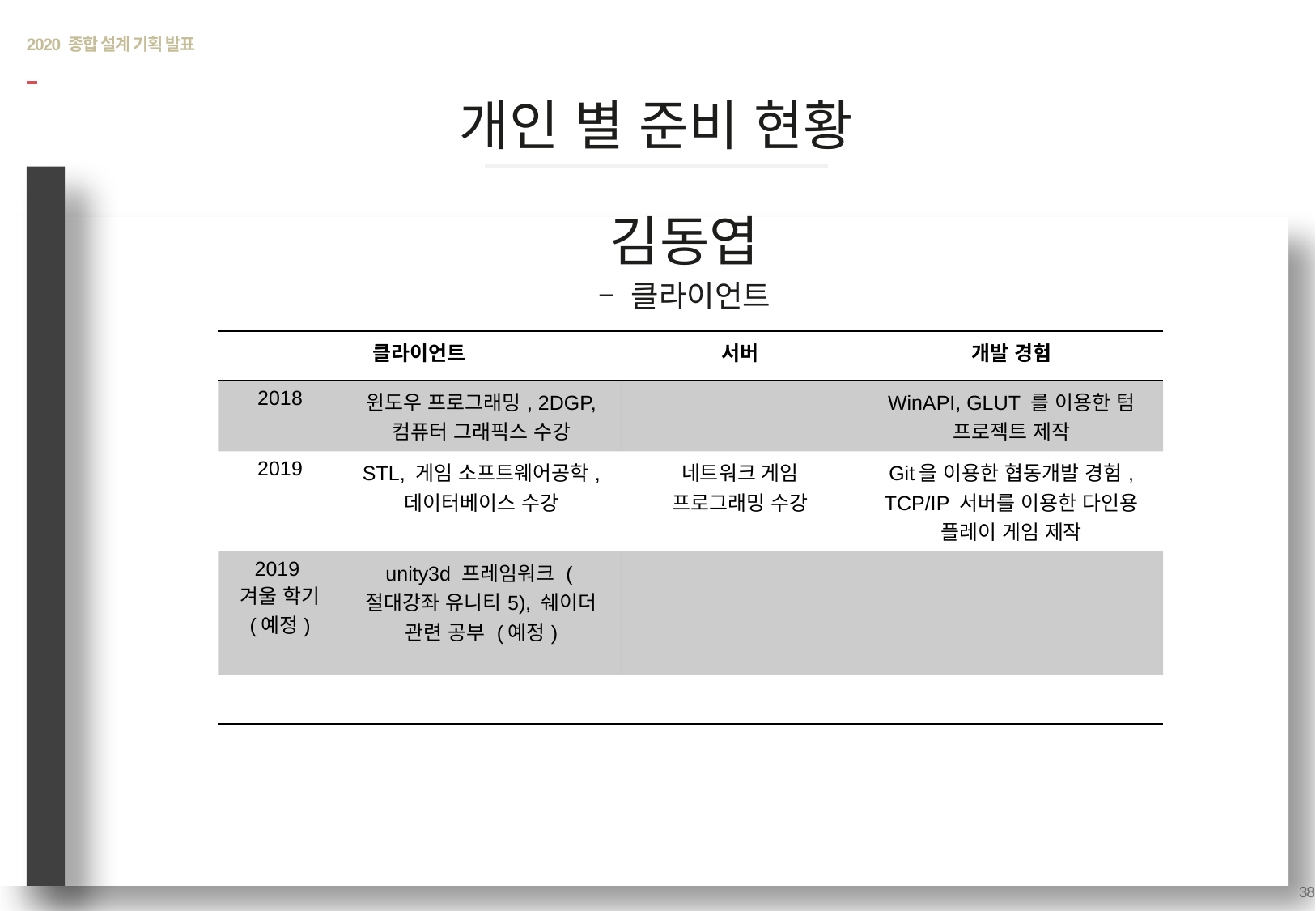

# 2020 종합 설계 기획 발표
개인 별 준비 현황

김동엽
– 클라이언트
| 클라이언트 |  | 서버 | 개발 경험 |
| --- | --- | --- | --- |
| 2018 | 윈도우 프로그래밍, 2DGP, 컴퓨터 그래픽스 수강 |  | WinAPI, GLUT 를 이용한 텀 프로젝트 제작 |
| 2019 | STL, 게임 소프트웨어공학, 데이터베이스 수강 | 네트워크 게임 프로그래밍 수강 | Git을 이용한 협동개발 경험, TCP/IP 서버를 이용한 다인용 플레이 게임 제작 |
| 2019 겨울 학기 (예정) | unity3d 프레임워크 (절대강좌 유니티5), 쉐이더 관련 공부 (예정) |  |  |
|  |  |  |  |
38